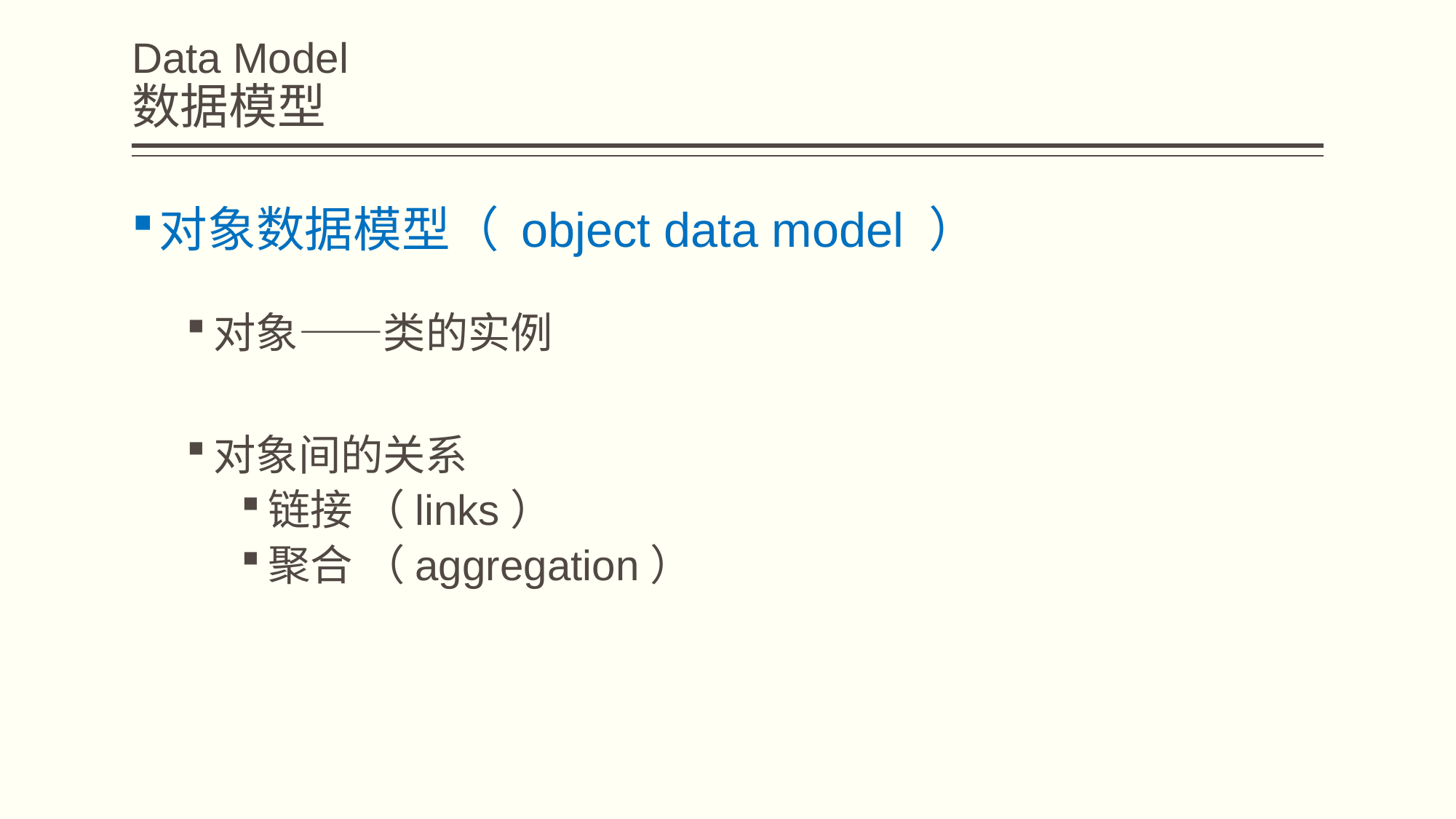

# Data Model 数据模型
对象数据模型（ object data model ）

对象——类的实例

对象间的关系
链接 （links）
聚合 （aggregation）